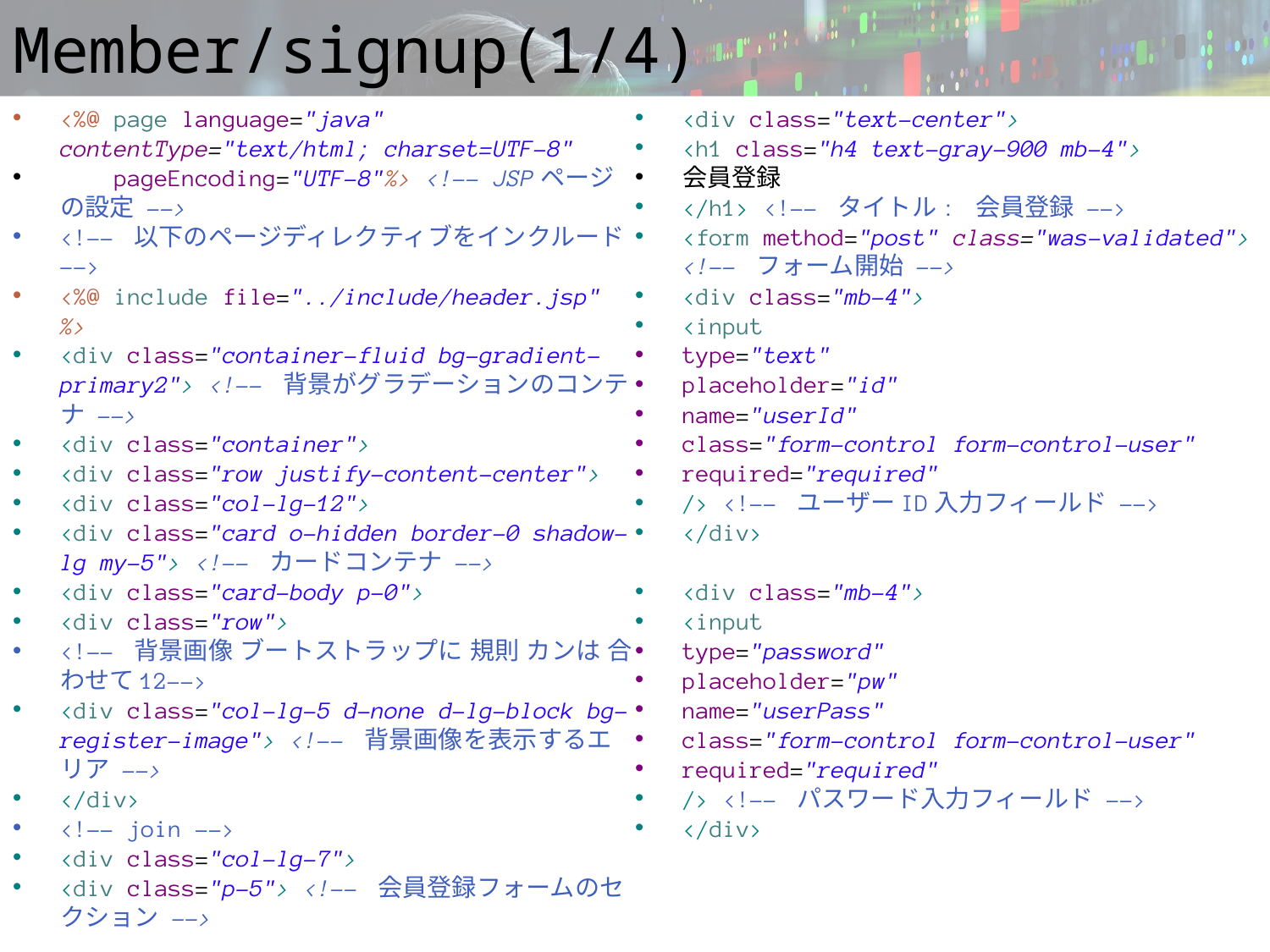

# Member/signup(1/4)
<%@ page language="java" contentType="text/html; charset=UTF-8"
    pageEncoding="UTF-8"%> <!-- JSPページの設定 -->
<!-- 以下のページディレクティブをインクルード -->
<%@ include file="../include/header.jsp" %>
<div class="container-fluid bg-gradient-primary2"> <!-- 背景がグラデーションのコンテナ -->
<div class="container">
<div class="row justify-content-center">
<div class="col-lg-12">
<div class="card o-hidden border-0 shadow-lg my-5"> <!-- カードコンテナ -->
<div class="card-body p-0">
<div class="row">
<!-- 背景画像 ブートストラップに 規則 カンは 合わせて12-->
<div class="col-lg-5 d-none d-lg-block bg-register-image"> <!-- 背景画像を表示するエリア -->
</div>
<!-- join -->
<div class="col-lg-7">
<div class="p-5"> <!-- 会員登録フォームのセクション -->
<div class="text-center">
<h1 class="h4 text-gray-900 mb-4">
会員登録
</h1> <!-- タイトル: 会員登録 -->
<form method="post" class="was-validated"> <!-- フォーム開始 -->
<div class="mb-4">
<input
type="text"
placeholder="id"
name="userId"
class="form-control form-control-user"
required="required"
/> <!-- ユーザーID入力フィールド -->
</div>

<div class="mb-4">
<input
type="password"
placeholder="pw"
name="userPass"
class="form-control form-control-user"
required="required"
/> <!-- パスワード入力フィールド -->
</div>